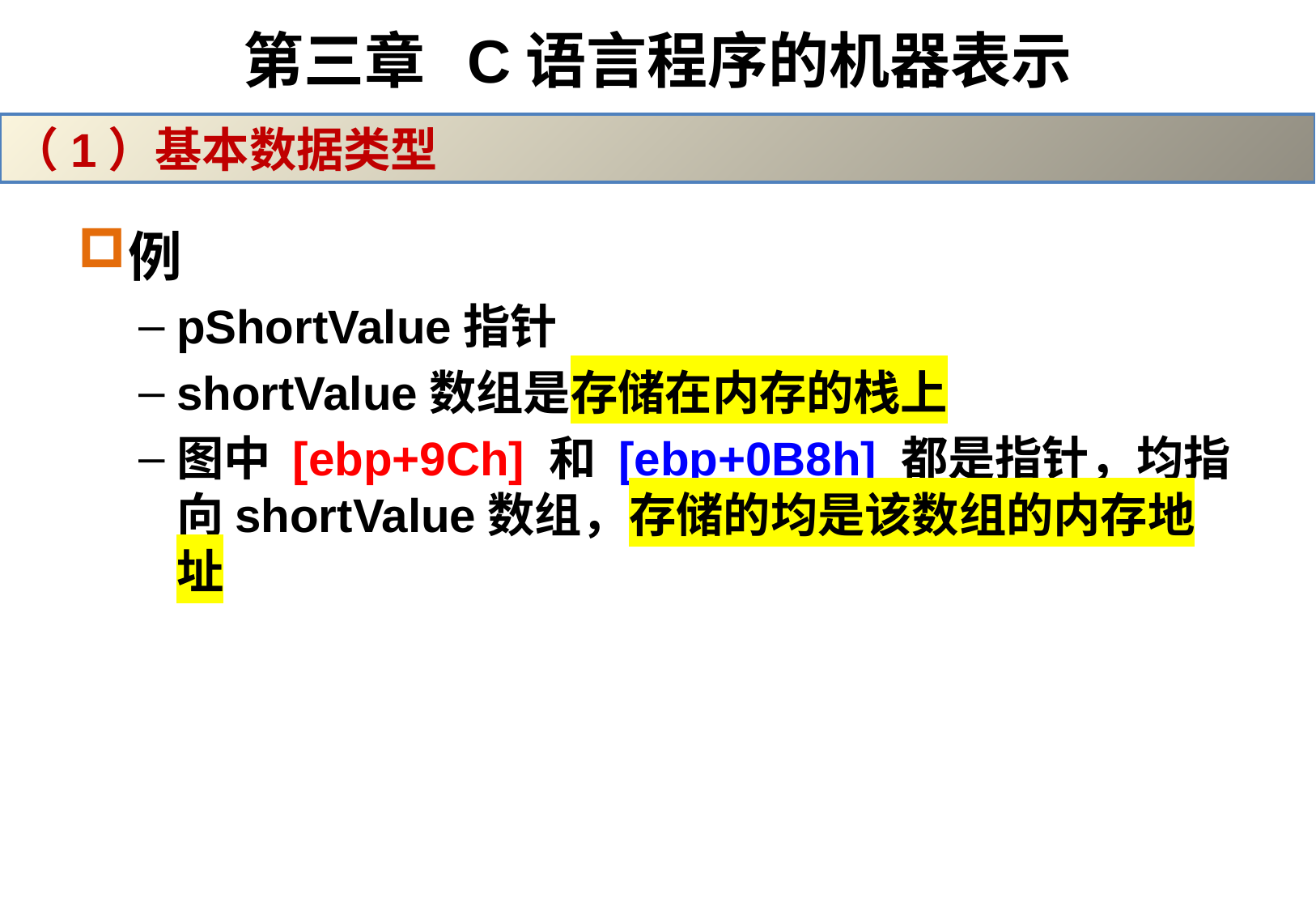

# 第三章  C语言程序的机器表示
（1）基本数据类型
例
pShortValue指针
shortValue数组是存储在内存的栈上
图中 [ebp+9Ch] 和 [ebp+0B8h] 都是指针，均指向shortValue数组，存储的均是该数组的内存地址